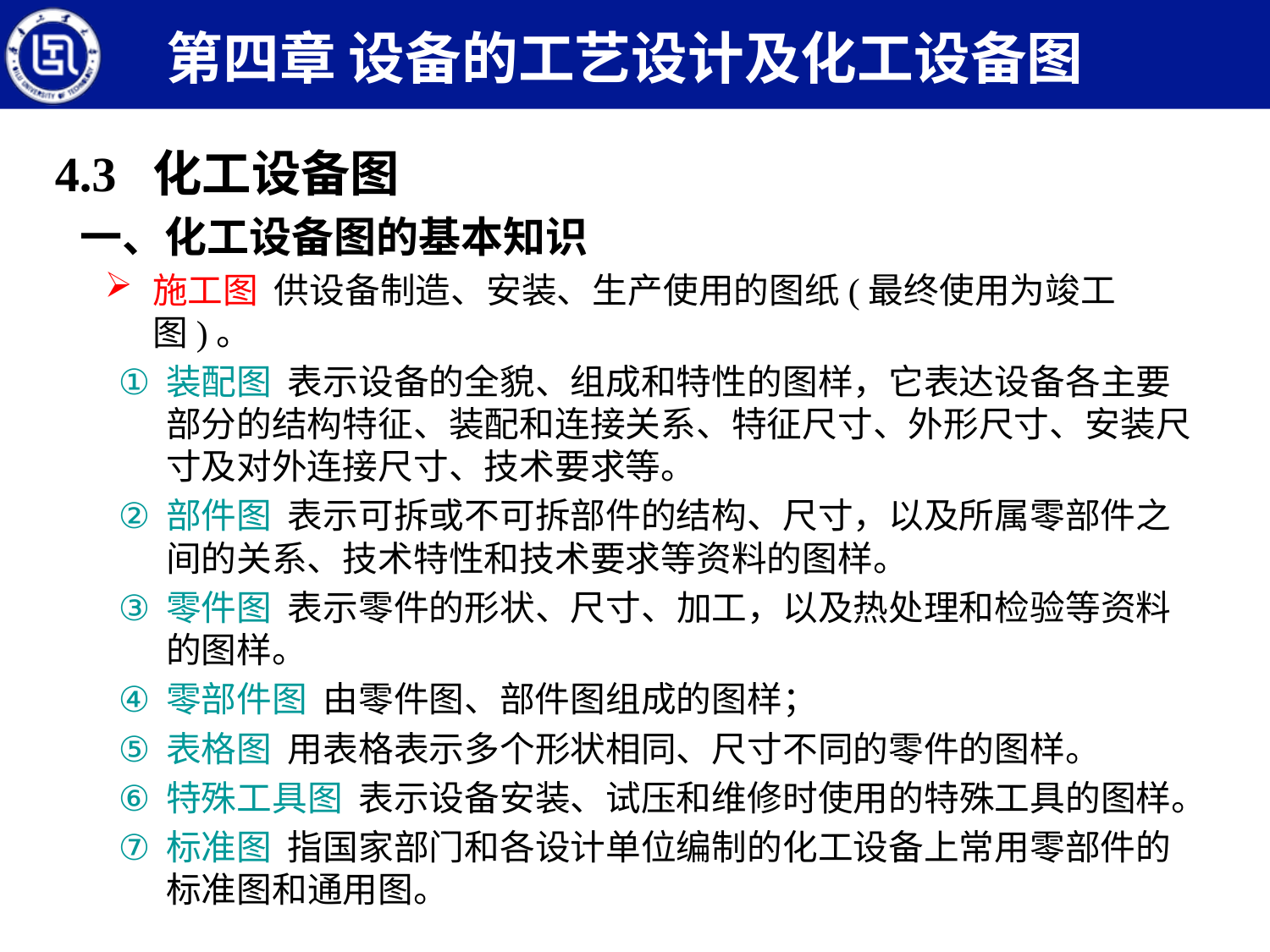

第四章 设备的工艺设计及化工设备图
4.3  化工设备图
一、化工设备图的基本知识
施工图  供设备制造、安装、生产使用的图纸(最终使用为竣工图)。
装配图  表示设备的全貌、组成和特性的图样，它表达设备各主要部分的结构特征、装配和连接关系、特征尺寸、外形尺寸、安装尺寸及对外连接尺寸、技术要求等。
部件图  表示可拆或不可拆部件的结构、尺寸，以及所属零部件之间的关系、技术特性和技术要求等资料的图样。
零件图  表示零件的形状、尺寸、加工，以及热处理和检验等资料的图样。
零部件图  由零件图、部件图组成的图样；
表格图  用表格表示多个形状相同、尺寸不同的零件的图样。
特殊工具图  表示设备安装、试压和维修时使用的特殊工具的图样。
标准图  指国家部门和各设计单位编制的化工设备上常用零部件的标准图和通用图。